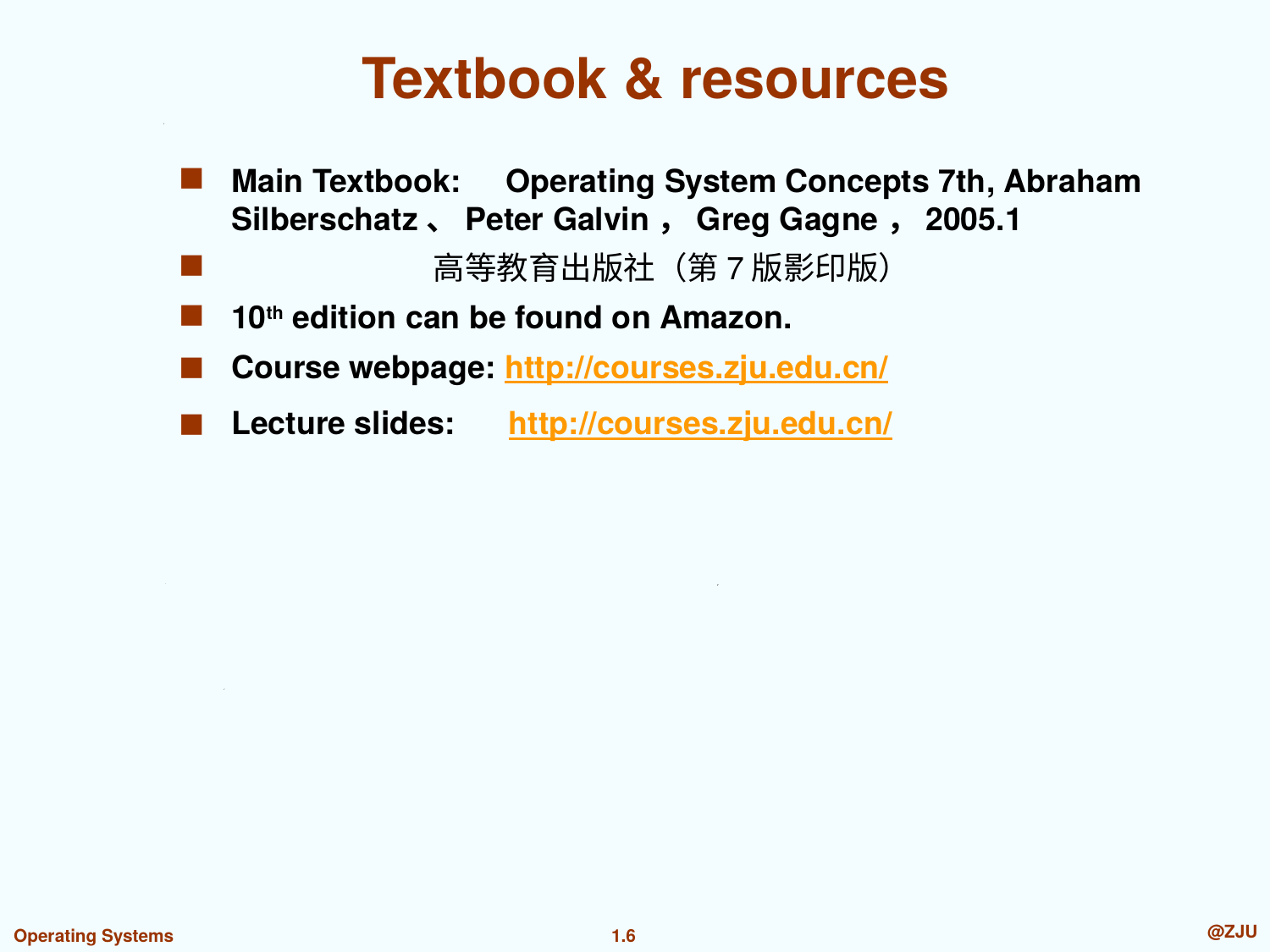

# Textbook & resources
Main Textbook:     Operating System Concepts 7th, Abraham Silberschatz、Peter Galvin，Greg Gagne，2005.1
                           高等教育出版社（第7版影印版）
10th edition can be found on Amazon.
Course webpage: http://courses.zju.edu.cn/
Lecture slides:      http://courses.zju.edu.cn/